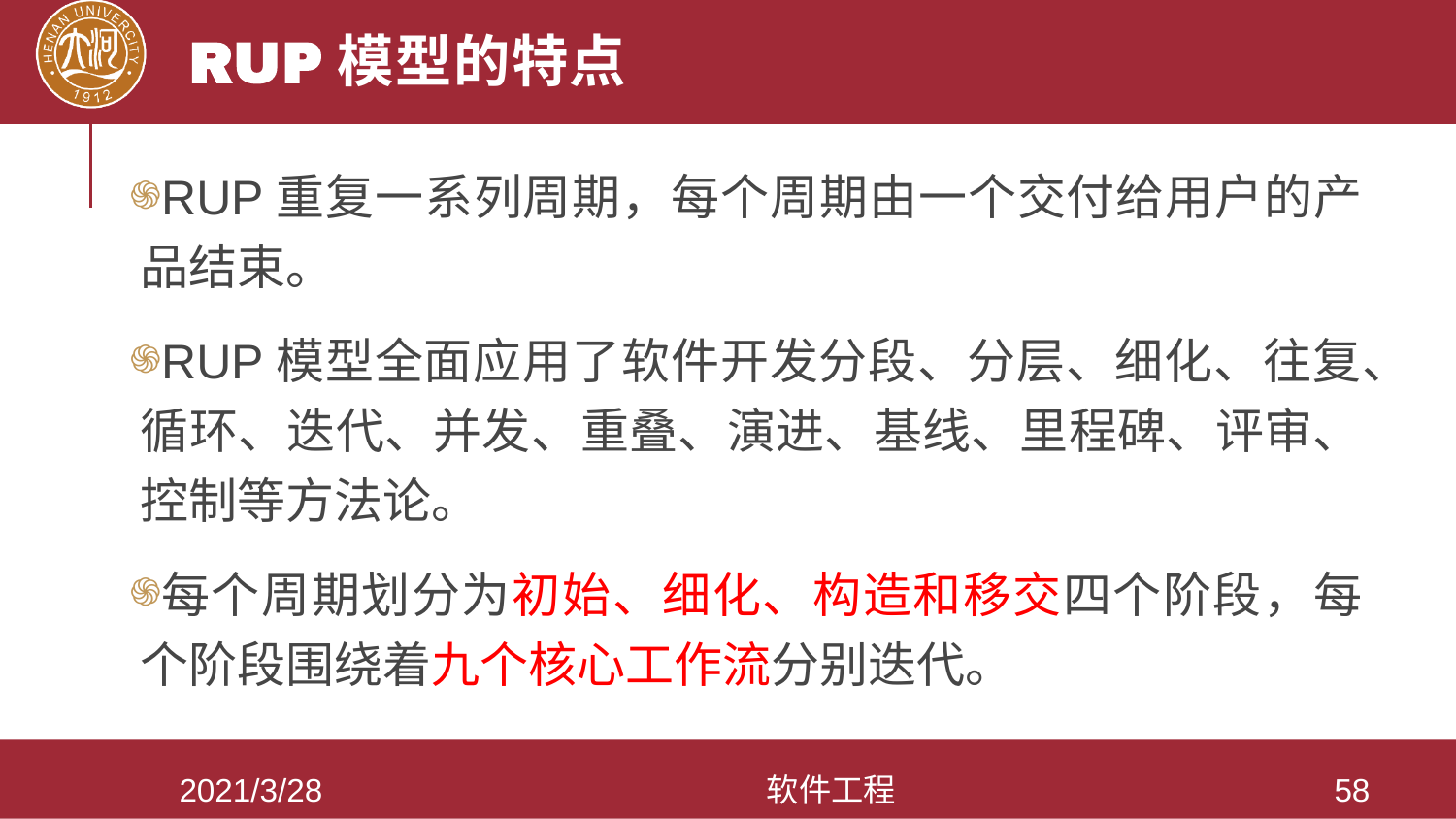

# RUP模型的特点
RUP重复一系列周期，每个周期由一个交付给用户的产品结束。
RUP模型全面应用了软件开发分段、分层、细化、往复、循环、迭代、并发、重叠、演进、基线、里程碑、评审、控制等方法论。
每个周期划分为初始、细化、构造和移交四个阶段，每个阶段围绕着九个核心工作流分别迭代。
2021/3/28
软件工程
58